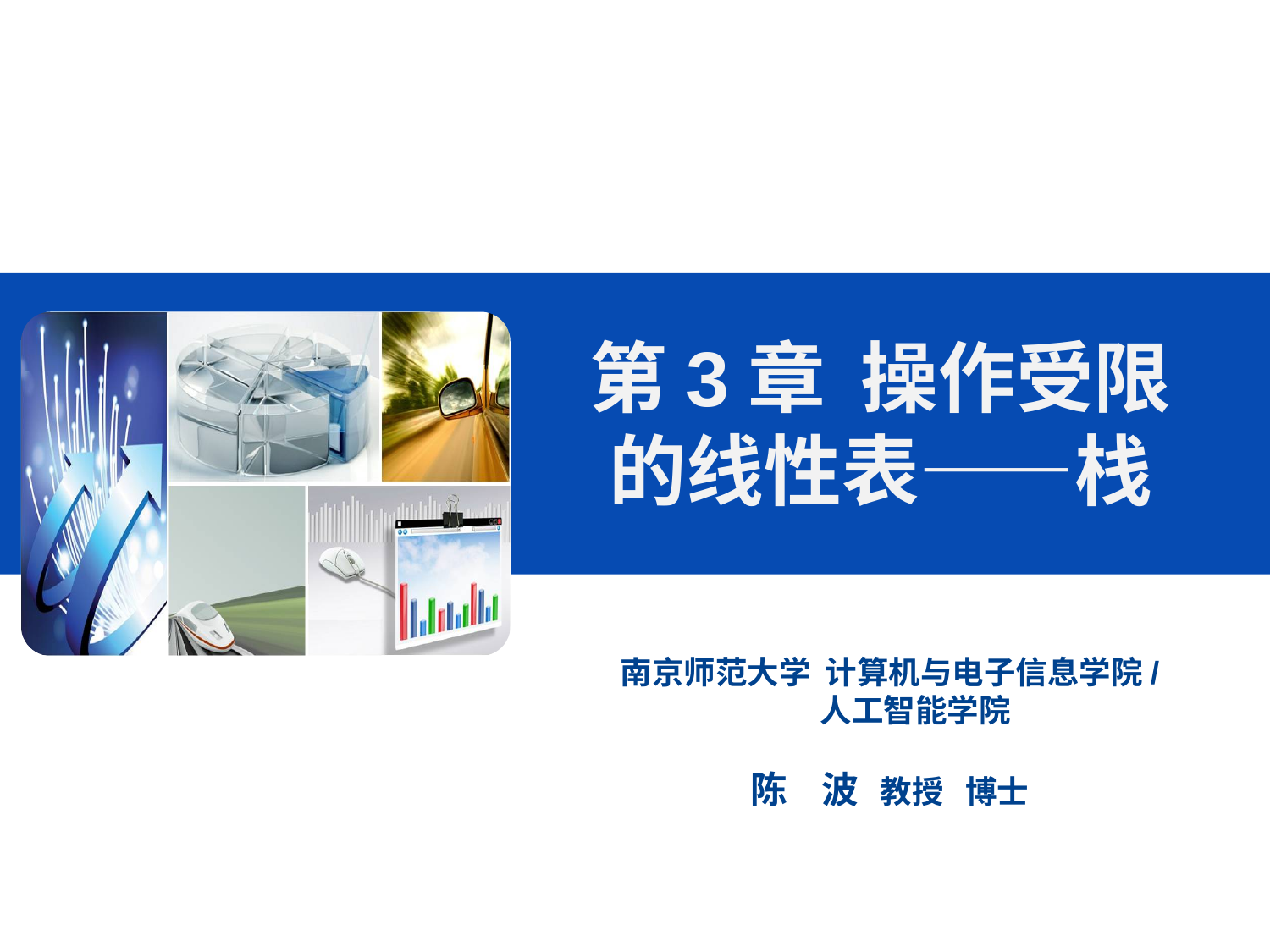

# 第3章  操作受限的线性表——栈
南京师范大学  计算机与电子信息学院/
       人工智能学院

陈    波   教授   博士